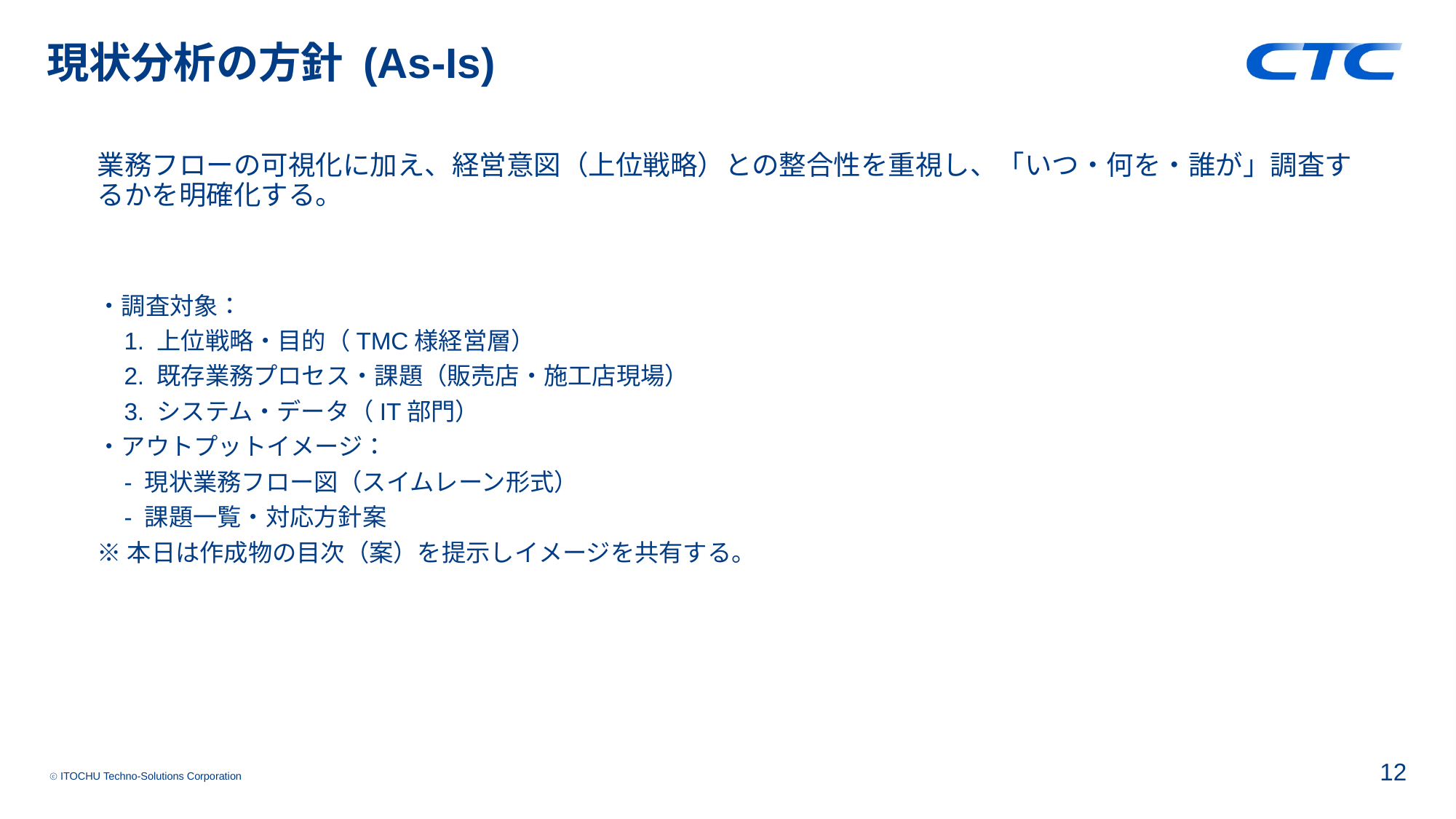

# 現状分析の方針 (As-Is)
業務フローの可視化に加え、経営意図（上位戦略）との整合性を重視し、「いつ・何を・誰が」調査するかを明確化する。
・調査対象：
    1. 上位戦略・目的（TMC様経営層）
    2. 既存業務プロセス・課題（販売店・施工店現場）
    3. システム・データ（IT部門）
・アウトプットイメージ：
    - 現状業務フロー図（スイムレーン形式）
    - 課題一覧・対応方針案
※本日は作成物の目次（案）を提示しイメージを共有する。